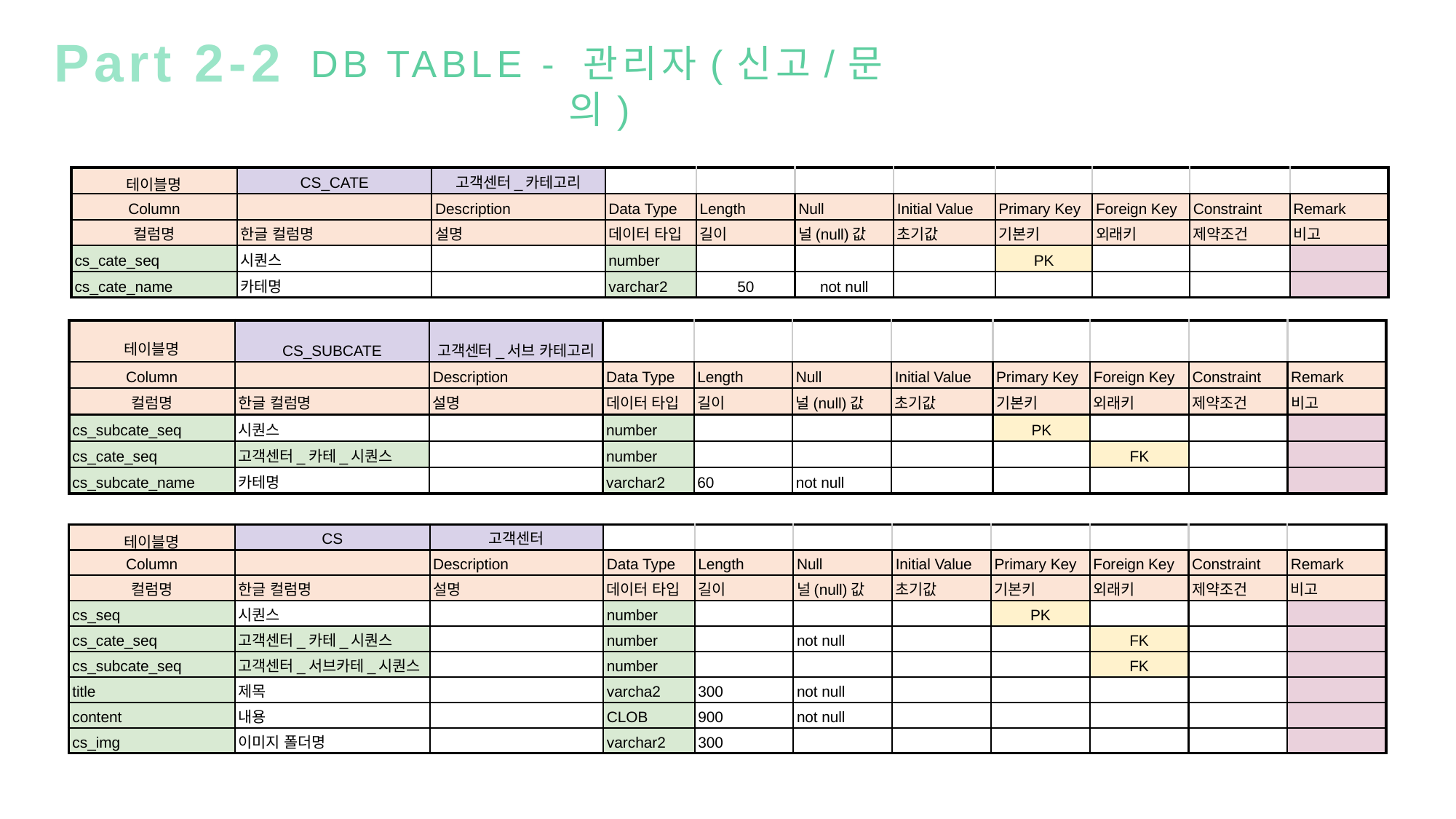

Part 2-2
DB TABLE - 관리자(신고/문의)
| 테이블명 | CS\_CATE | 고객센터\_카테고리 |  |  |  |  |  |  |  |  |
| --- | --- | --- | --- | --- | --- | --- | --- | --- | --- | --- |
| Column |  | Description | Data Type | Length | Null | Initial Value | Primary Key | Foreign Key | Constraint | Remark |
| 컬럼명 | 한글 컬럼명 | 설명 | 데이터 타입 | 길이 | 널(null)값 | 초기값 | 기본키 | 외래키 | 제약조건 | 비고 |
| cs\_cate\_seq | 시퀀스 |  | number |  |  |  | PK |  |  |  |
| cs\_cate\_name | 카테명 |  | varchar2 | 50 | not null |  |  |  |  |  |
| 테이블명 | CS\_SUBCATE | 고객센터\_서브 카테고리 |  |  |  |  |  |  |  |  |
| --- | --- | --- | --- | --- | --- | --- | --- | --- | --- | --- |
| Column |  | Description | Data Type | Length | Null | Initial Value | Primary Key | Foreign Key | Constraint | Remark |
| 컬럼명 | 한글 컬럼명 | 설명 | 데이터 타입 | 길이 | 널(null)값 | 초기값 | 기본키 | 외래키 | 제약조건 | 비고 |
| cs\_subcate\_seq | 시퀀스 |  | number |  |  |  | PK |  |  |  |
| cs\_cate\_seq | 고객센터\_카테\_시퀀스 |  | number |  |  |  |  | FK |  |  |
| cs\_subcate\_name | 카테명 |  | varchar2 | 60 | not null |  |  |  |  |  |
| 테이블명 | CS | 고객센터 |  |  |  |  |  |  |  |  |
| --- | --- | --- | --- | --- | --- | --- | --- | --- | --- | --- |
| Column |  | Description | Data Type | Length | Null | Initial Value | Primary Key | Foreign Key | Constraint | Remark |
| 컬럼명 | 한글 컬럼명 | 설명 | 데이터 타입 | 길이 | 널(null)값 | 초기값 | 기본키 | 외래키 | 제약조건 | 비고 |
| cs\_seq | 시퀀스 |  | number |  |  |  | PK |  |  |  |
| cs\_cate\_seq | 고객센터\_카테\_시퀀스 |  | number |  | not null |  |  | FK |  |  |
| cs\_subcate\_seq | 고객센터\_서브카테\_시퀀스 |  | number |  |  |  |  | FK |  |  |
| title | 제목 |  | varcha2 | 300 | not null |  |  |  |  |  |
| content | 내용 |  | CLOB | 900 | not null |  |  |  |  |  |
| cs\_img | 이미지 폴더명 |  | varchar2 | 300 |  |  |  |  |  |  |